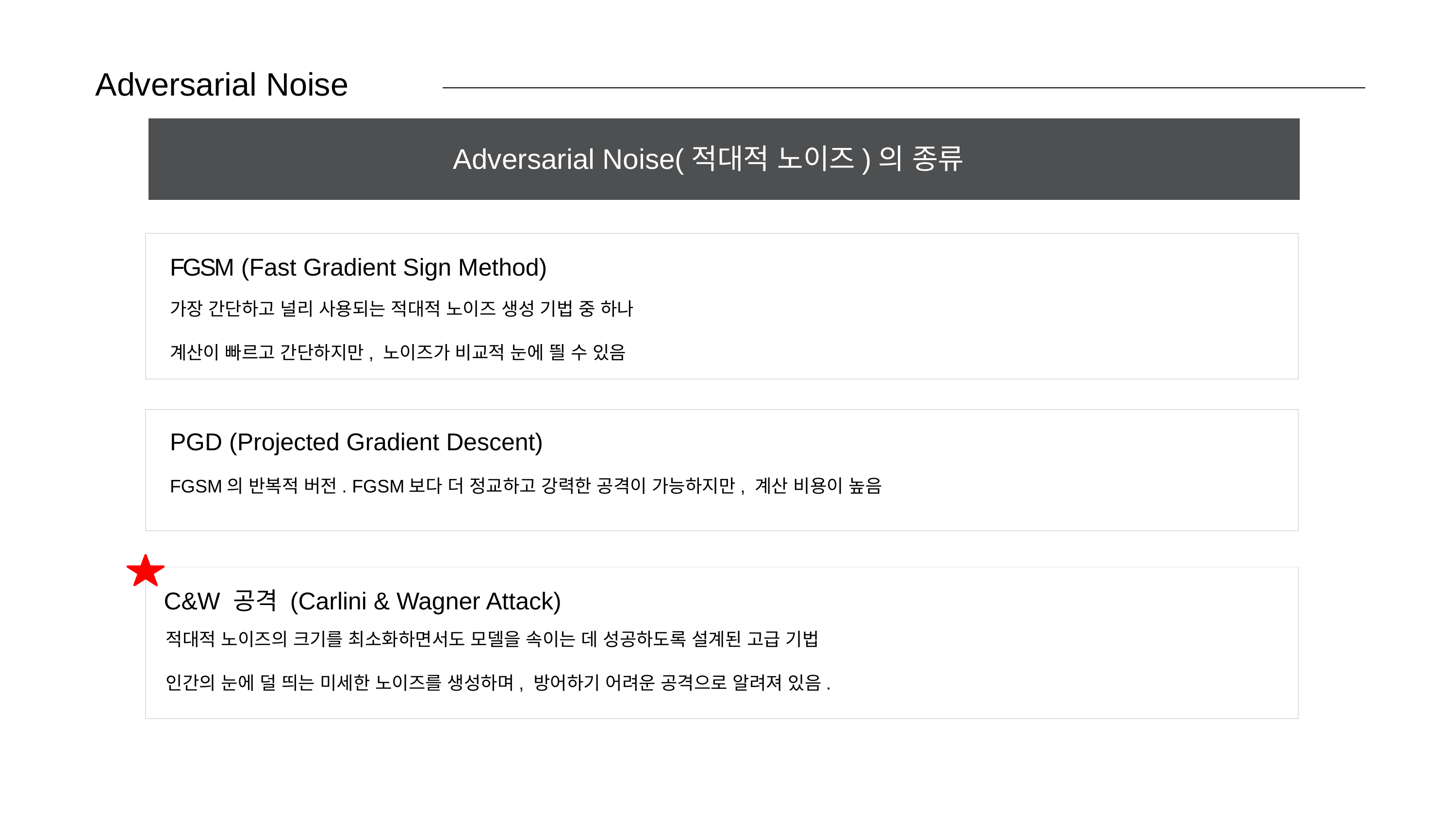

Adversarial Noise

Adversarial Noise(적대적 노이즈)의 종류

FGSM (Fast Gradient Sign Method)

가장 간단하고 널리 사용되는 적대적 노이즈 생성 기법 중 하나

계산이 빠르고 간단하지만, 노이즈가 비교적 눈에 띌 수 있음

PGD (Projected Gradient Descent)
FGSM의 반복적 버전. FGSM보다 더 정교하고 강력한 공격이 가능하지만, 계산 비용이 높음

C&W 공격 (Carlini & Wagner Attack)
적대적 노이즈의 크기를 최소화하면서도 모델을 속이는 데 성공하도록 설계된 고급 기법

인간의 눈에 덜 띄는 미세한 노이즈를 생성하며, 방어하기 어려운 공격으로 알려져 있음.